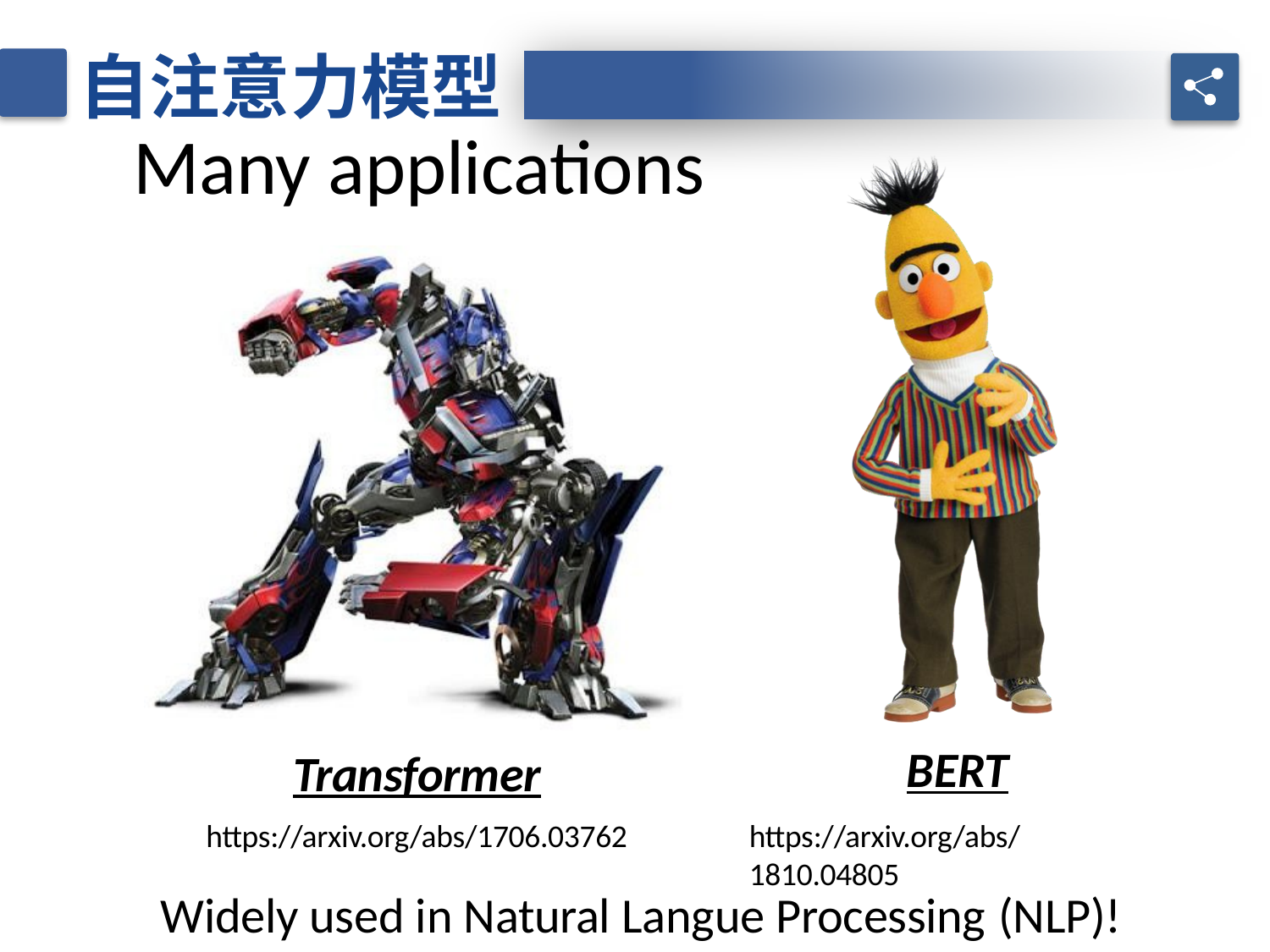

自注意力模型

Many applications …

BERT
https://arxiv.org/abs/1810.04805
Transformer
https://arxiv.org/abs/1706.03762
Widely used in Natural Langue Processing (NLP)!